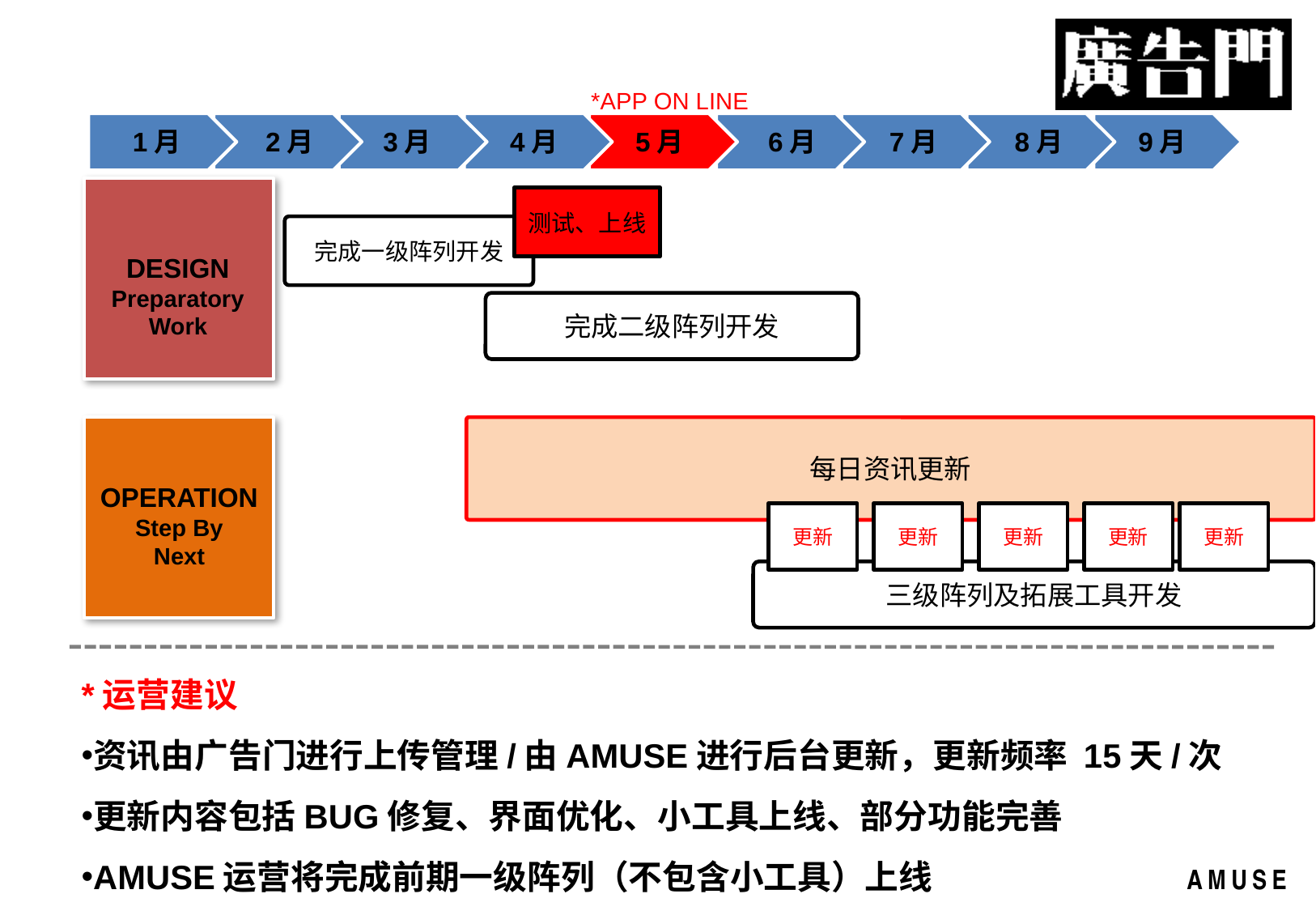

*APP ON LINE

1月
2月
3月
4月
5月
6月
7月
8月
9月

测试、上线
完成一级阵列开发
DESIGN
Preparatory
Work
完成二级阵列开发

每日资讯更新
OPERATION
Step By
Next
更新
更新
更新
更新
更新
三级阵列及拓展工具开发
*运营建议
资讯由广告门进行上传管理/由AMUSE进行后台更新，更新频率 15天/次
更新内容包括BUG修复、界面优化、小工具上线、部分功能完善
AMUSE运营将完成前期一级阵列（不包含小工具）上线